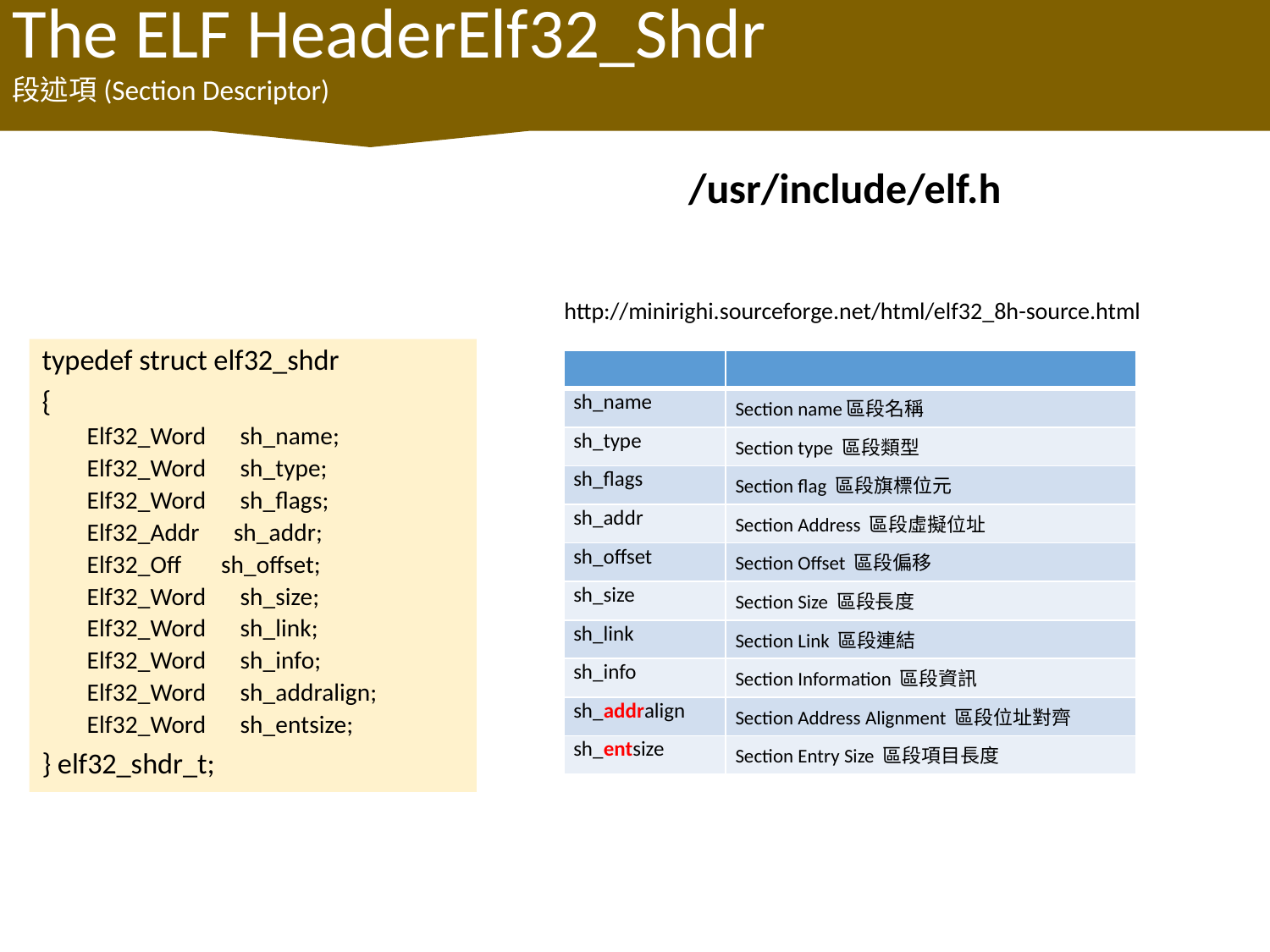

The ELF HeaderElf32_Shdr
段述項(Section Descriptor)

/usr/include/elf.h
http://minirighi.sourceforge.net/html/elf32_8h-source.html
typedef struct elf32_shdr
{
Elf32_Word      sh_name;
Elf32_Word      sh_type;
Elf32_Word      sh_flags;
Elf32_Addr      sh_addr;
Elf32_Off       sh_offset;
Elf32_Word      sh_size;
Elf32_Word      sh_link;
Elf32_Word      sh_info;
Elf32_Word      sh_addralign;
Elf32_Word      sh_entsize;
} elf32_shdr_t;
|  |  |
| --- | --- |
| sh\_name | Section name區段名稱 |
| sh\_type | Section type 區段類型 |
| sh\_flags | Section flag 區段旗標位元 |
| sh\_addr | Section Address 區段虛擬位址 |
| sh\_offset | Section Offset 區段偏移 |
| sh\_size | Section Size 區段長度 |
| sh\_link | Section Link 區段連結 |
| sh\_info | Section Information 區段資訊 |
| sh\_addralign | Section Address Alignment 區段位址對齊 |
| sh\_entsize | Section Entry Size 區段項目長度 |